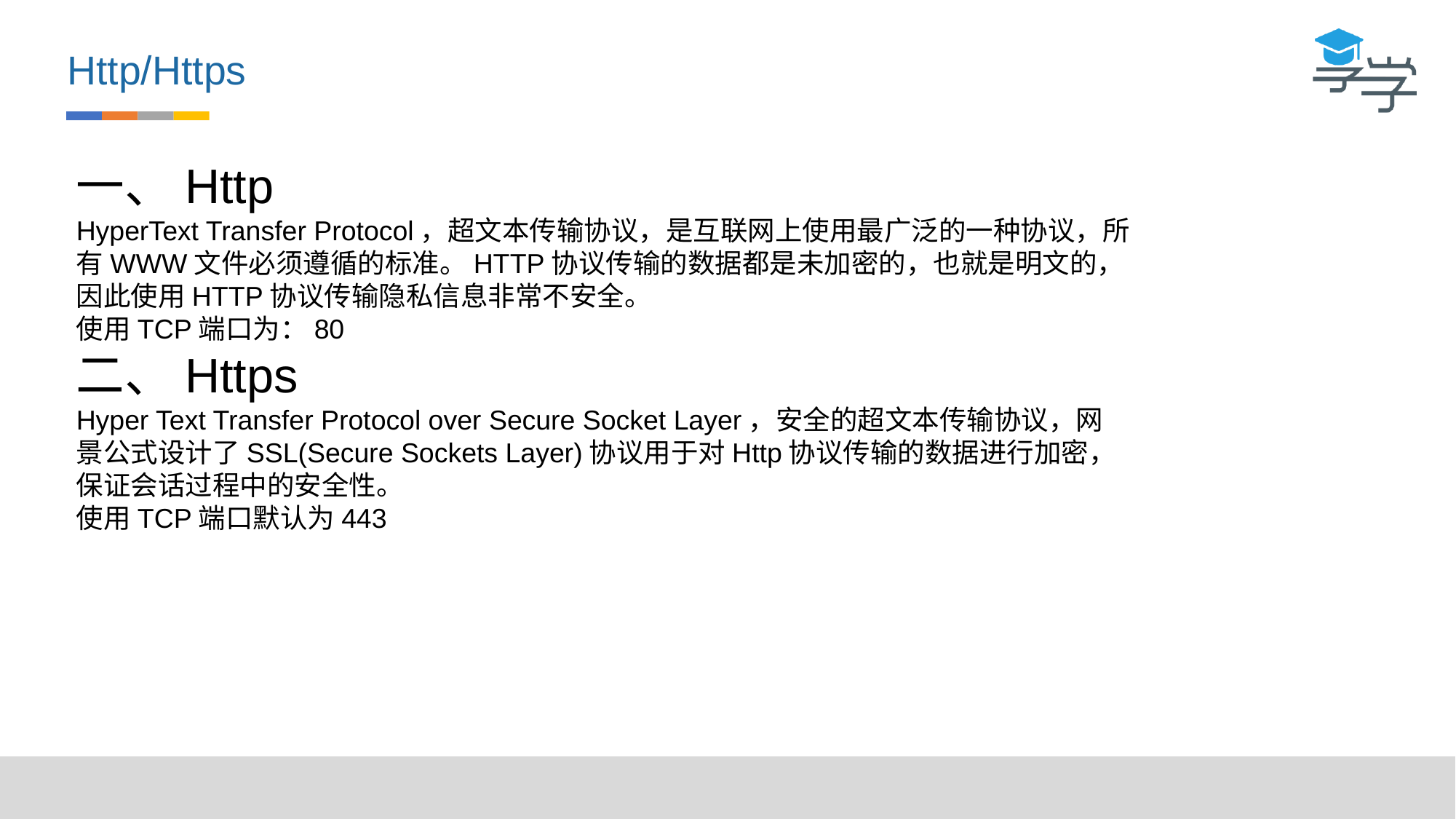

Http/Https

一、Http
HyperText Transfer Protocol，超文本传输协议，是互联网上使用最广泛的一种协议，所有WWW文件必须遵循的标准。HTTP协议传输的数据都是未加密的，也就是明文的，因此使用HTTP协议传输隐私信息非常不安全。
使用TCP端口为：80
二、Https
Hyper Text Transfer Protocol over Secure Socket Layer，安全的超文本传输协议，网景公式设计了SSL(Secure Sockets Layer)协议用于对Http协议传输的数据进行加密，保证会话过程中的安全性。
使用TCP端口默认为443